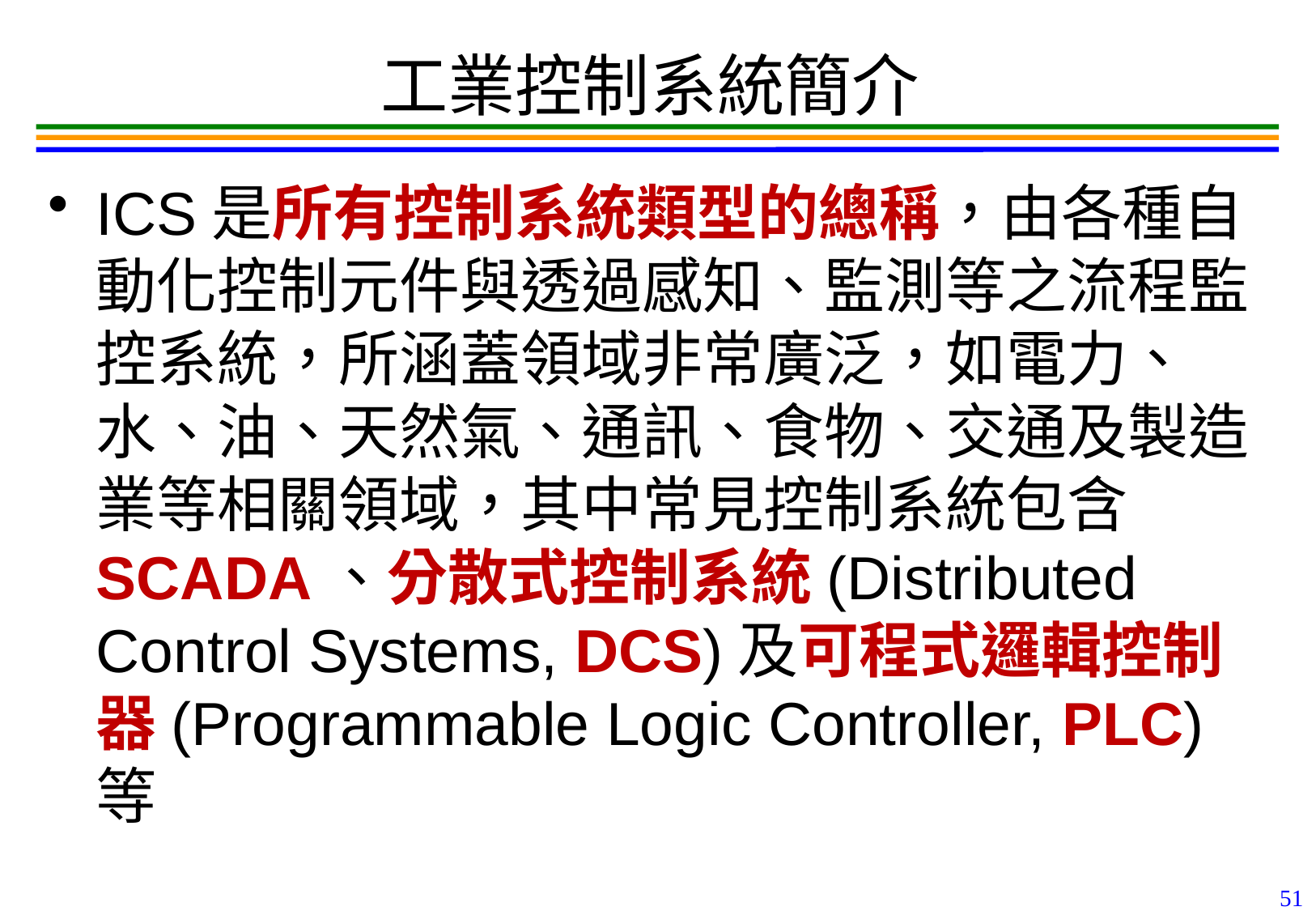

51
# 工業控制系統簡介
ICS是所有控制系統類型的總稱，由各種自動化控制元件與透過感知、監測等之流程監控系統，所涵蓋領域非常廣泛，如電力、水、油、天然氣、通訊、食物、交通及製造業等相關領域，其中常見控制系統包含SCADA、分散式控制系統(Distributed Control Systems, DCS)及可程式邏輯控制器(Programmable Logic Controller, PLC)等